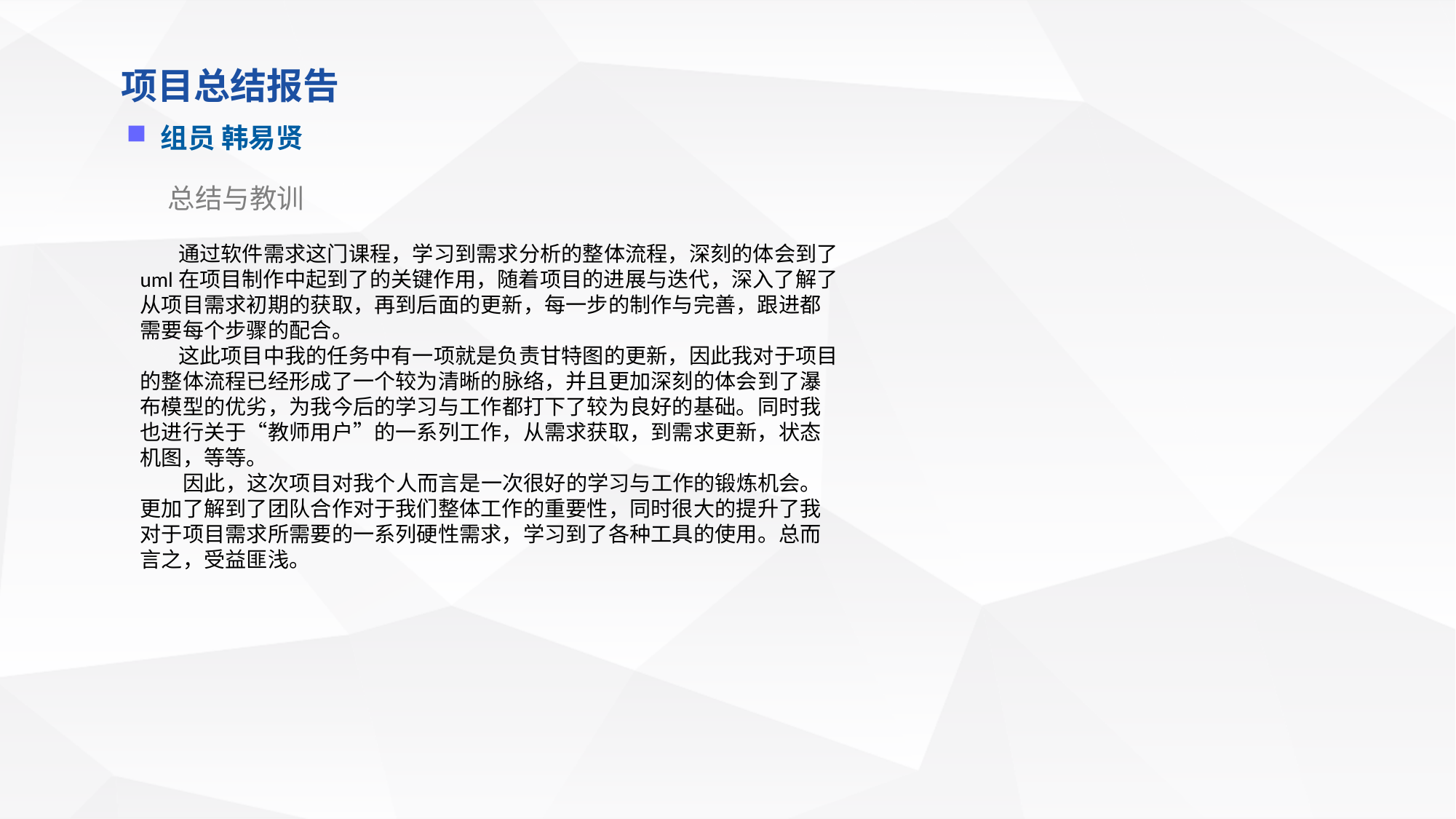

项目总结报告
组员 韩易贤
总结与教训
       通过软件需求这门课程，学习到需求分析的整体流程，深刻的体会到了uml在项目制作中起到了的关键作用，随着项目的进展与迭代，深入了解了从项目需求初期的获取，再到后面的更新，每一步的制作与完善，跟进都需要每个步骤的配合。
       这此项目中我的任务中有一项就是负责甘特图的更新，因此我对于项目的整体流程已经形成了一个较为清晰的脉络，并且更加深刻的体会到了瀑布模型的优劣，为我今后的学习与工作都打下了较为良好的基础。同时我也进行关于“教师用户”的一系列工作，从需求获取，到需求更新，状态机图，等等。
        因此，这次项目对我个人而言是一次很好的学习与工作的锻炼机会。更加了解到了团队合作对于我们整体工作的重要性，同时很大的提升了我对于项目需求所需要的一系列硬性需求，学习到了各种工具的使用。总而言之，受益匪浅。